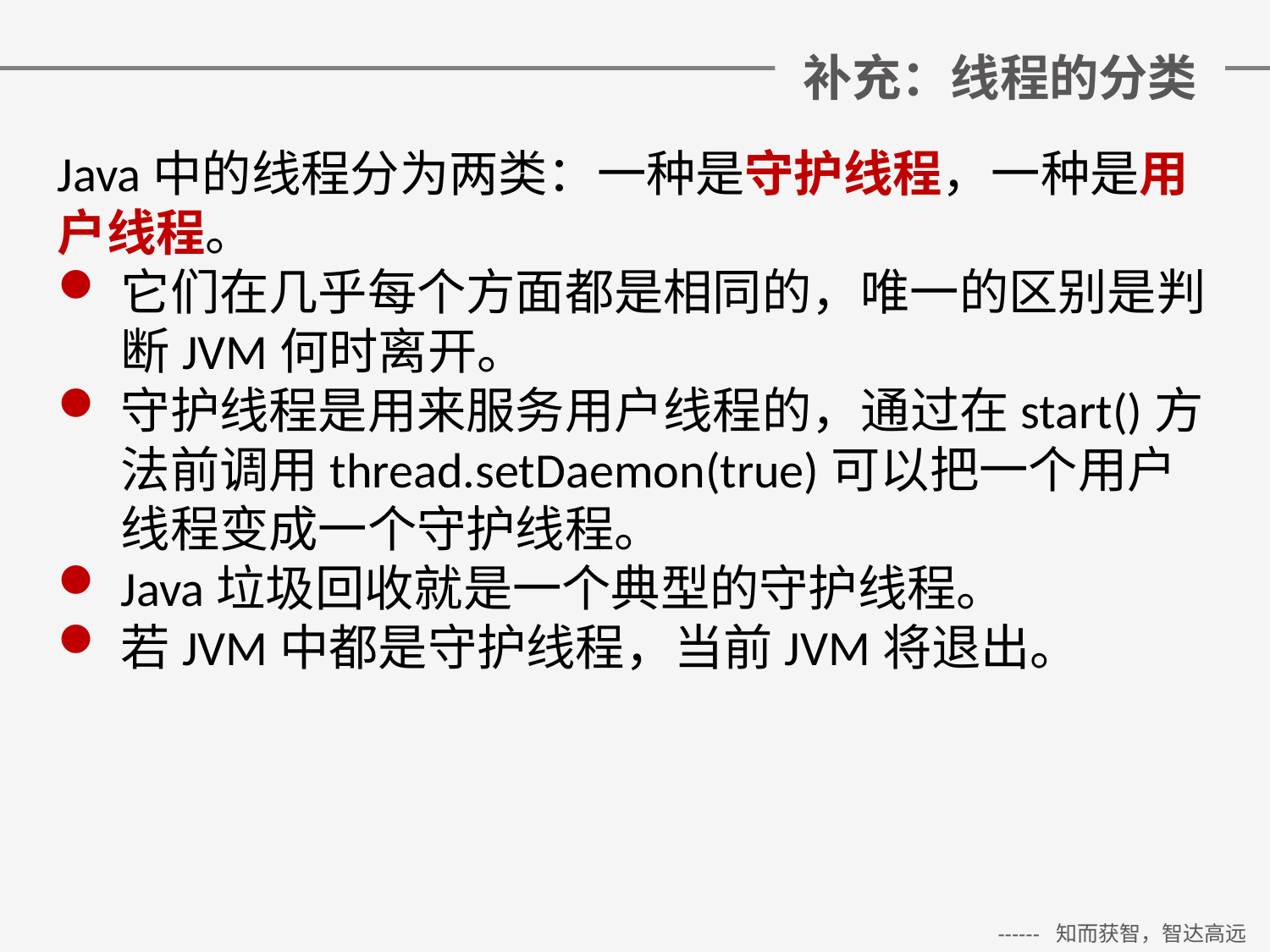

# 补充：线程的分类
Java中的线程分为两类：一种是守护线程，一种是用户线程。
它们在几乎每个方面都是相同的，唯一的区别是判断JVM何时离开。
守护线程是用来服务用户线程的，通过在start()方法前调用thread.setDaemon(true)可以把一个用户线程变成一个守护线程。
Java垃圾回收就是一个典型的守护线程。
若JVM中都是守护线程，当前JVM将退出。